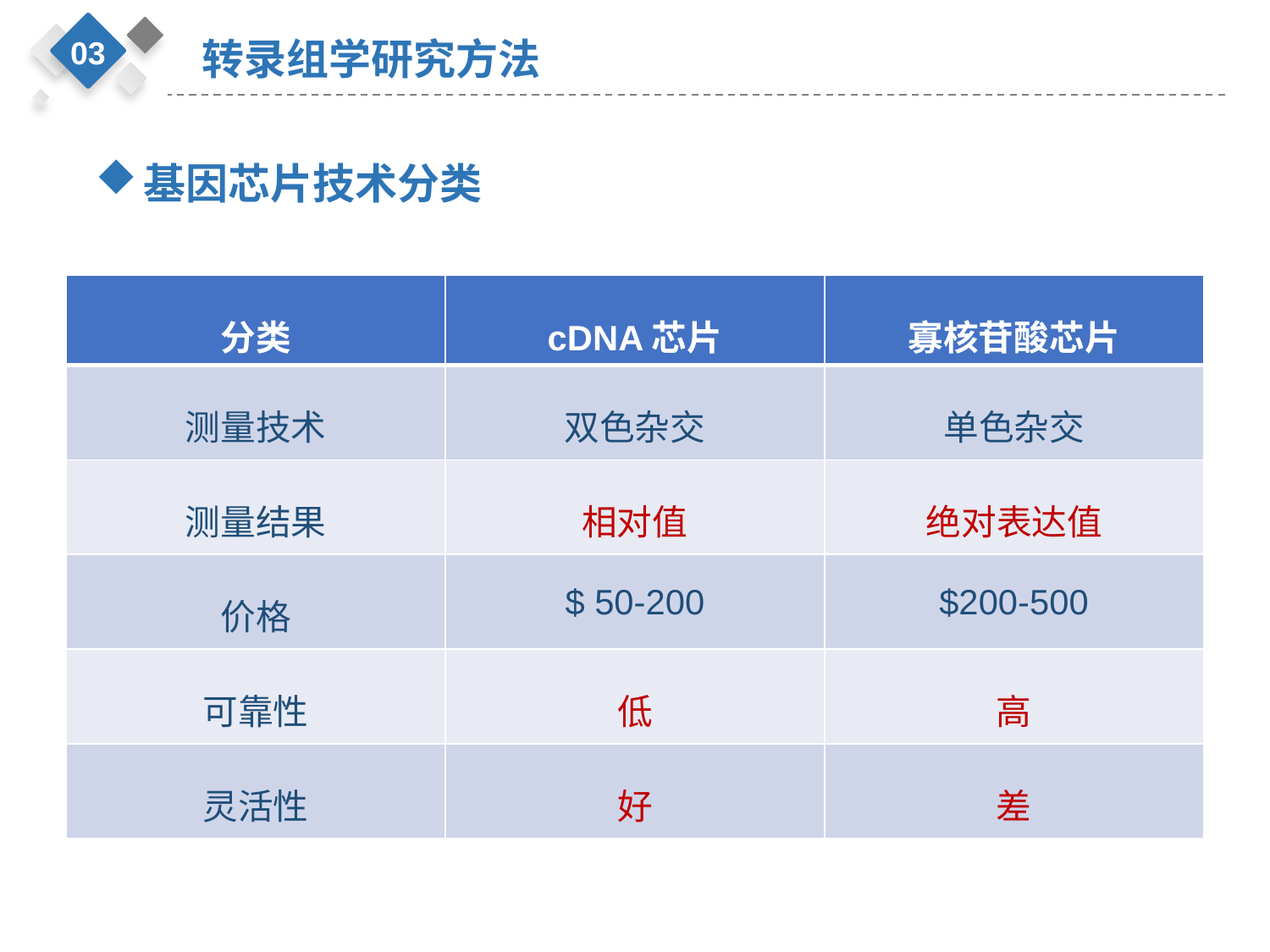

03

转录组学研究方法
基因芯片技术分类
| 分类 | cDNA芯片 | 寡核苷酸芯片 |
| --- | --- | --- |
| 测量技术 | 双色杂交 | 单色杂交 |
| 测量结果 | 相对值 | 绝对表达值 |
| 价格 | $ 50-200 | $200-500 |
| 可靠性 | 低 | 高 |
| 灵活性 | 好 | 差 |